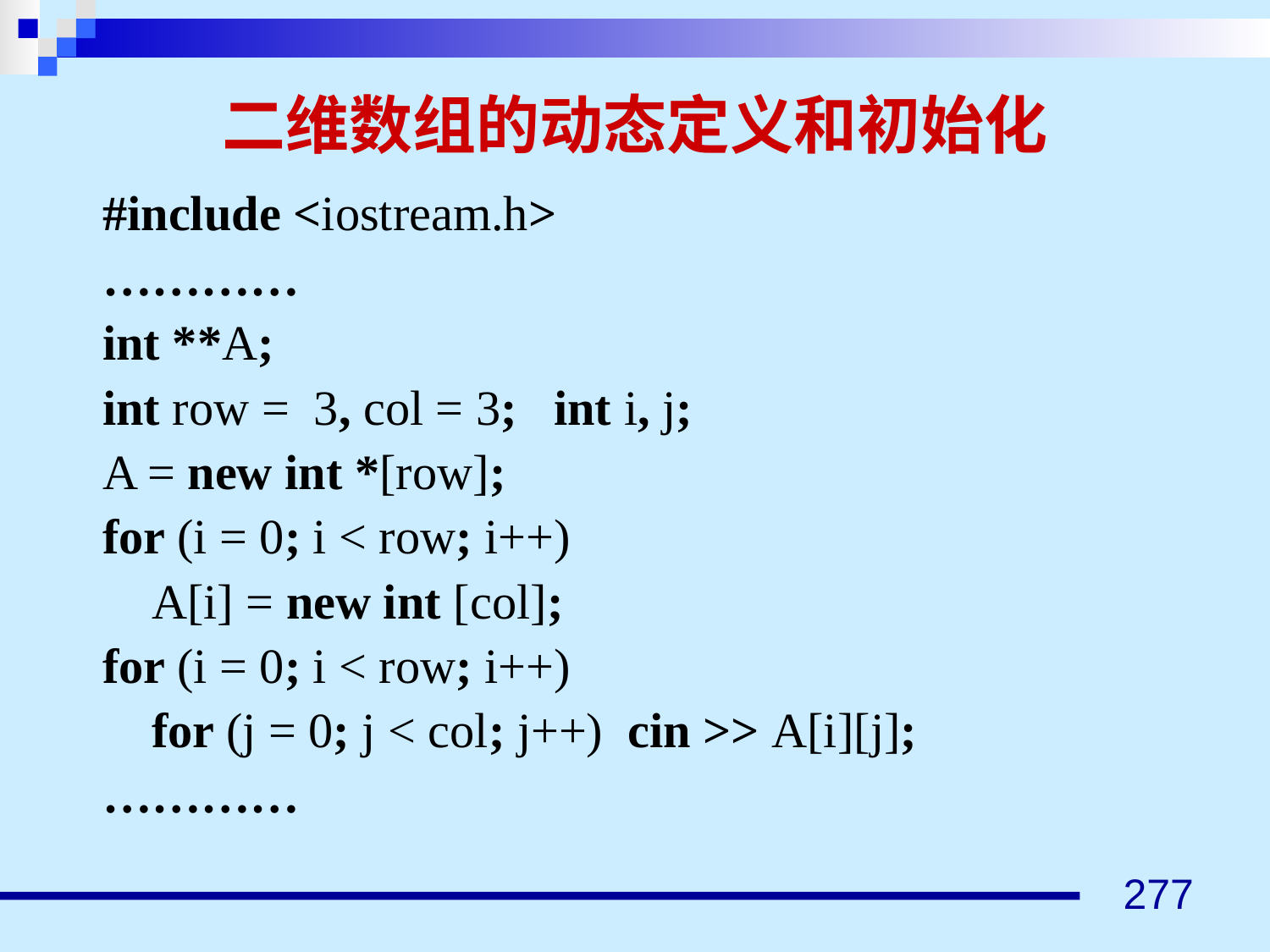

# 二维数组的动态定义和初始化
#include <iostream.h>
…………
int **A;
int row =  3, col = 3;   int i, j;
A = new int *[row];
for (i = 0; i < row; i++)
    A[i] = new int [col];
for (i = 0; i < row; i++)
    for (j = 0; j < col; j++)  cin >> A[i][j];
…………
277